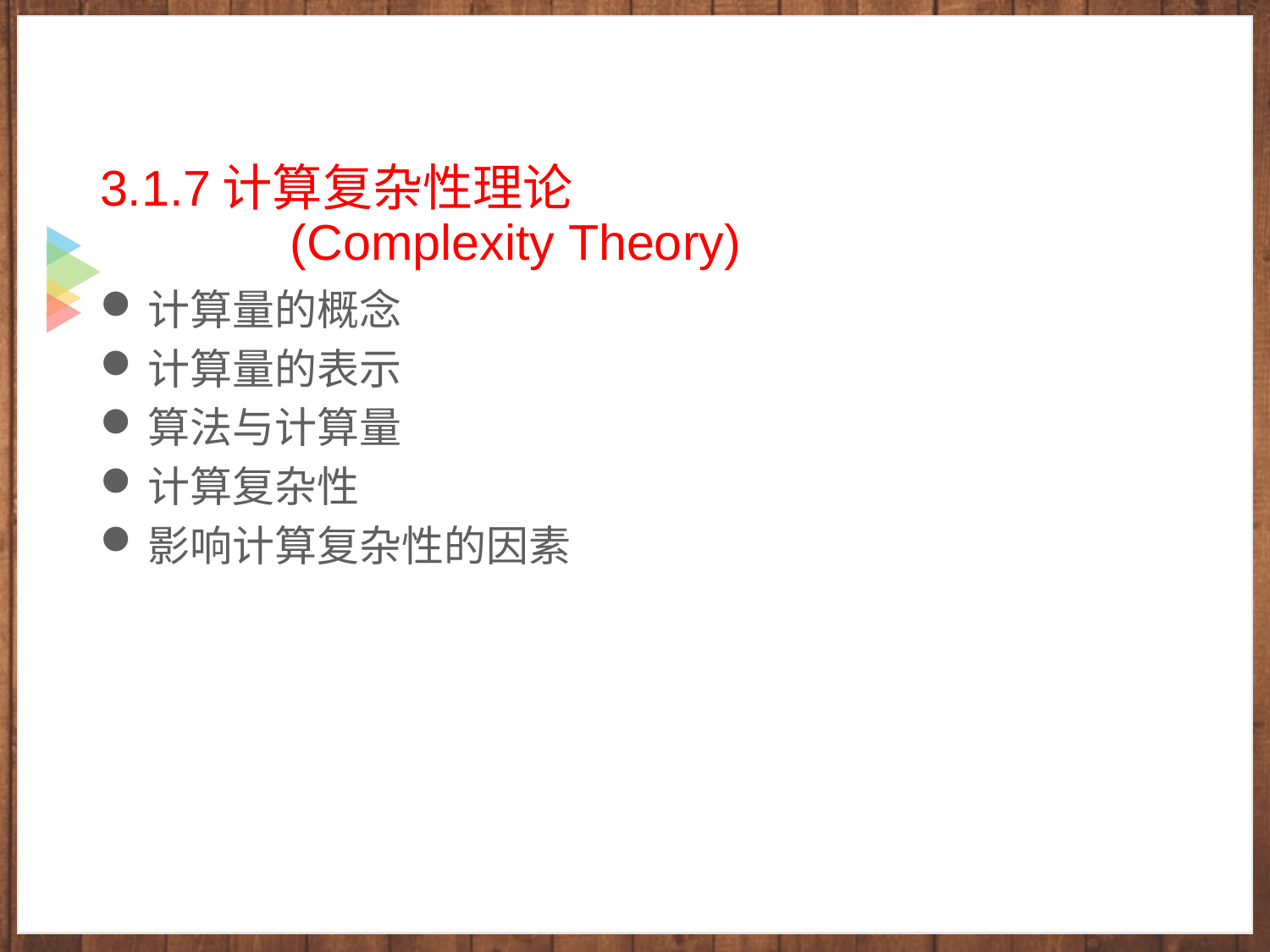

3.1.7计算复杂性理论
                (Complexity Theory)

计算量的概念
计算量的表示
算法与计算量
计算复杂性
影响计算复杂性的因素